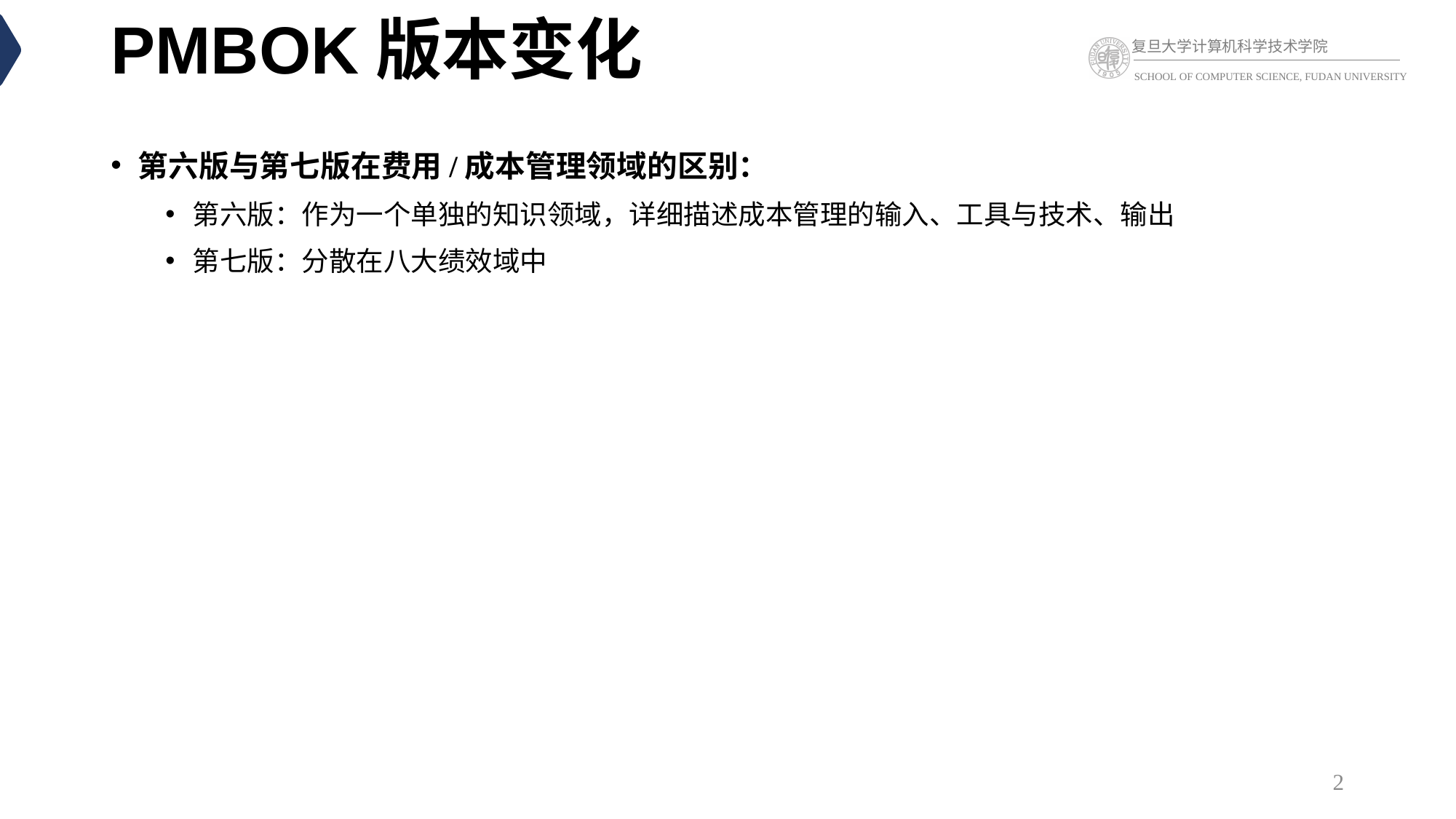

# PMBOK版本变化
第六版与第七版在费用/成本管理领域的区别：
第六版：作为一个单独的知识领域，详细描述成本管理的输入、工具与技术、输出
第七版：分散在八大绩效域中
2